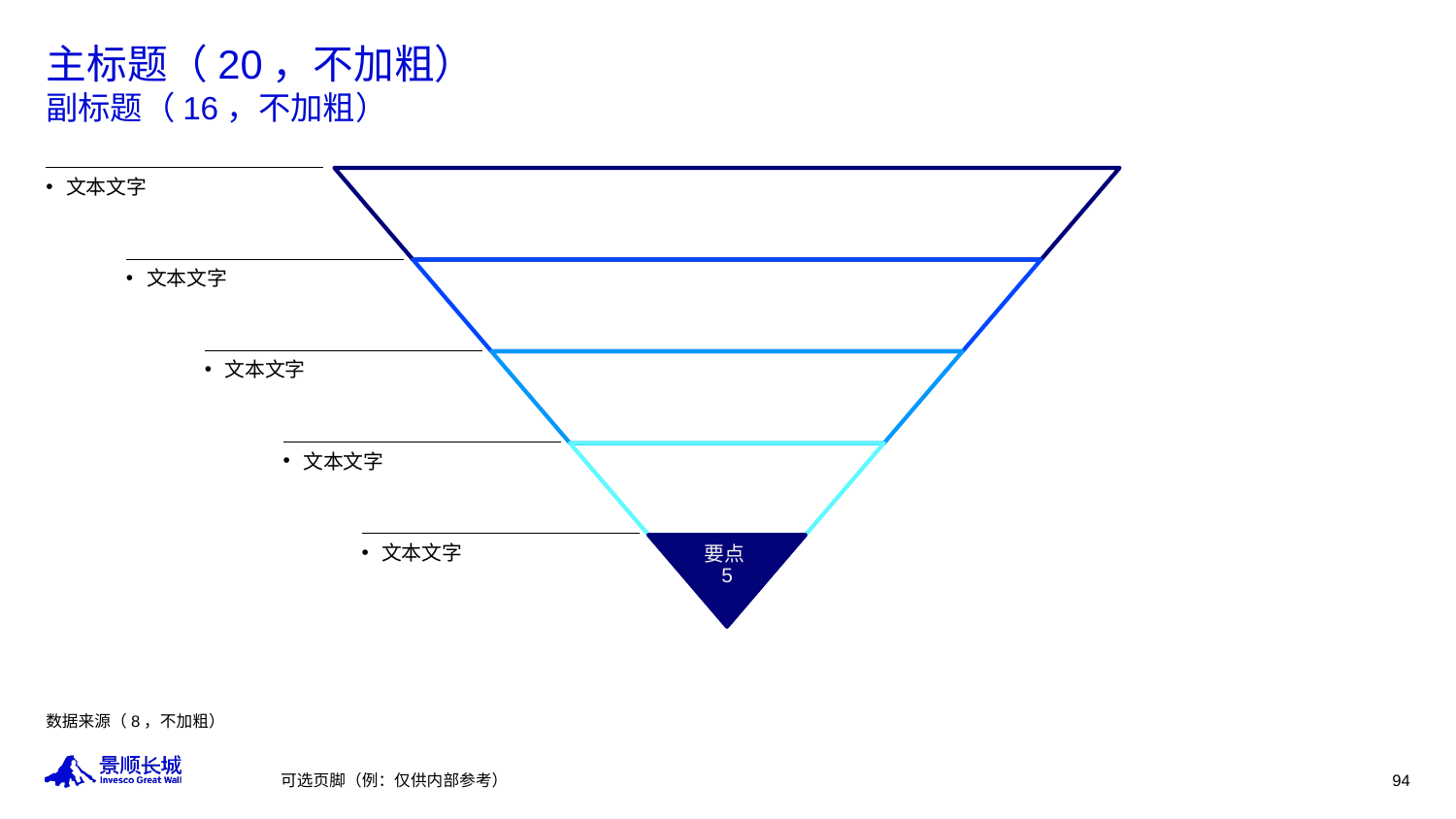

# 主标题（20，不加粗） 副标题（16，不加粗）
要点1
要点2
要点3
要点4
要点5
文本文字
文本文字
文本文字
文本文字
文本文字
数据来源（8，不加粗）
可选页脚（例：仅供内部参考）
94